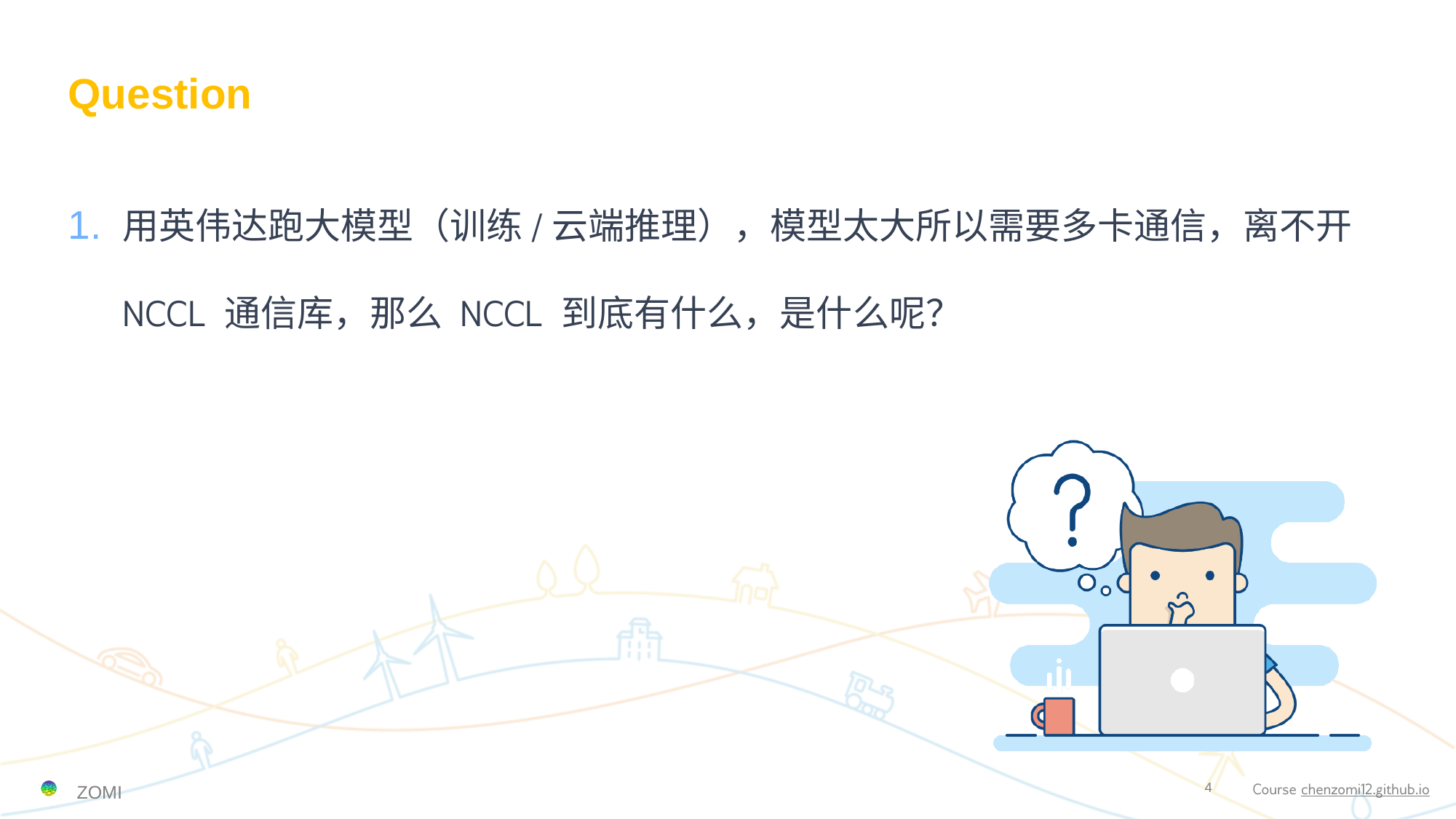

# Question
用英伟达跑大模型（训练/云端推理），模型太大所以需要多卡通信，离不开 NCCL 通信库，那么 NCCL 到底有什么，是什么呢？